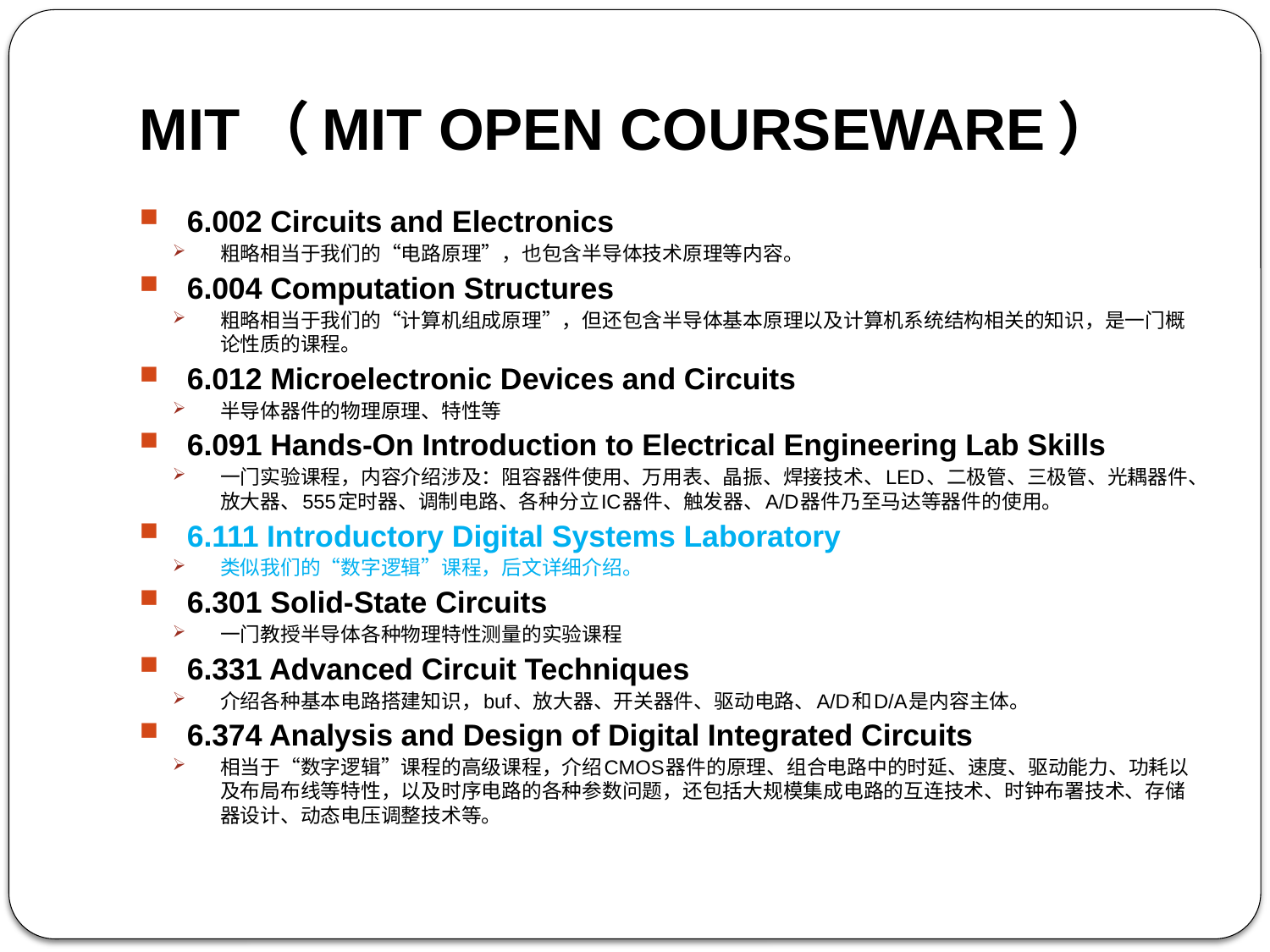

# MIT（MIT OPEN COURSEWARE）
6.002 Circuits and Electronics
粗略相当于我们的“电路原理”，也包含半导体技术原理等内容。
6.004 Computation Structures
粗略相当于我们的“计算机组成原理”，但还包含半导体基本原理以及计算机系统结构相关的知识，是一门概论性质的课程。
6.012 Microelectronic Devices and Circuits
半导体器件的物理原理、特性等
6.091 Hands-On Introduction to Electrical Engineering Lab Skills
一门实验课程，内容介绍涉及：阻容器件使用、万用表、晶振、焊接技术、LED、二极管、三极管、光耦器件、放大器、555定时器、调制电路、各种分立IC器件、触发器、A/D器件乃至马达等器件的使用。
6.111 Introductory Digital Systems Laboratory
类似我们的“数字逻辑”课程，后文详细介绍。
6.301 Solid-State Circuits
一门教授半导体各种物理特性测量的实验课程
6.331 Advanced Circuit Techniques
介绍各种基本电路搭建知识，buf、放大器、开关器件、驱动电路、A/D和D/A是内容主体。
6.374 Analysis and Design of Digital Integrated Circuits
相当于“数字逻辑”课程的高级课程，介绍CMOS器件的原理、组合电路中的时延、速度、驱动能力、功耗以及布局布线等特性，以及时序电路的各种参数问题，还包括大规模集成电路的互连技术、时钟布署技术、存储器设计、动态电压调整技术等。